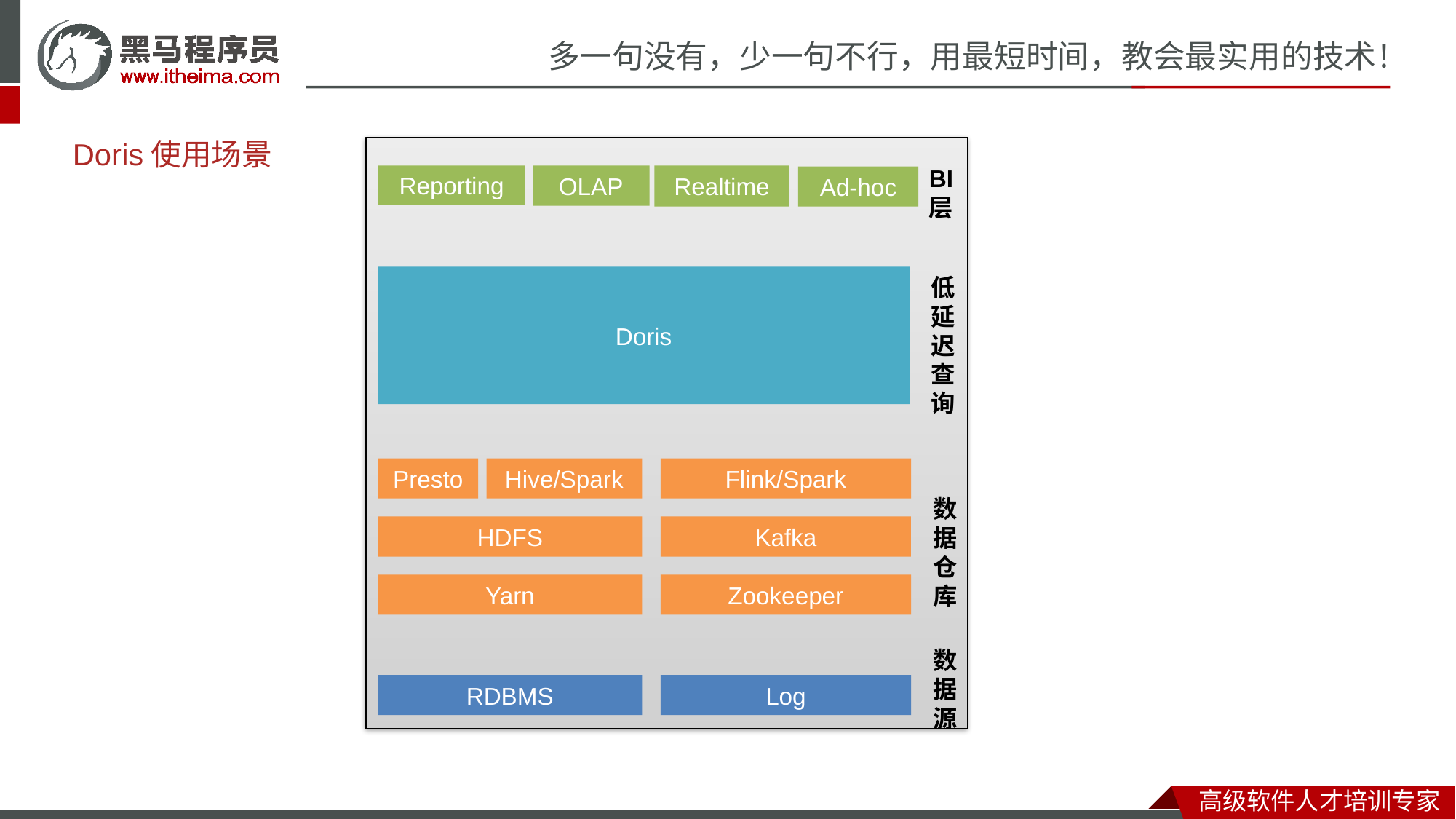

# Doris使用场景

BI
层
Reporting
OLAP
Realtime
Ad-hoc
Doris
低延迟查询
Presto
Hive/Spark
Flink/Spark
数据仓库
HDFS
Kafka
Yarn
Zookeeper
数
据
源
RDBMS
Log